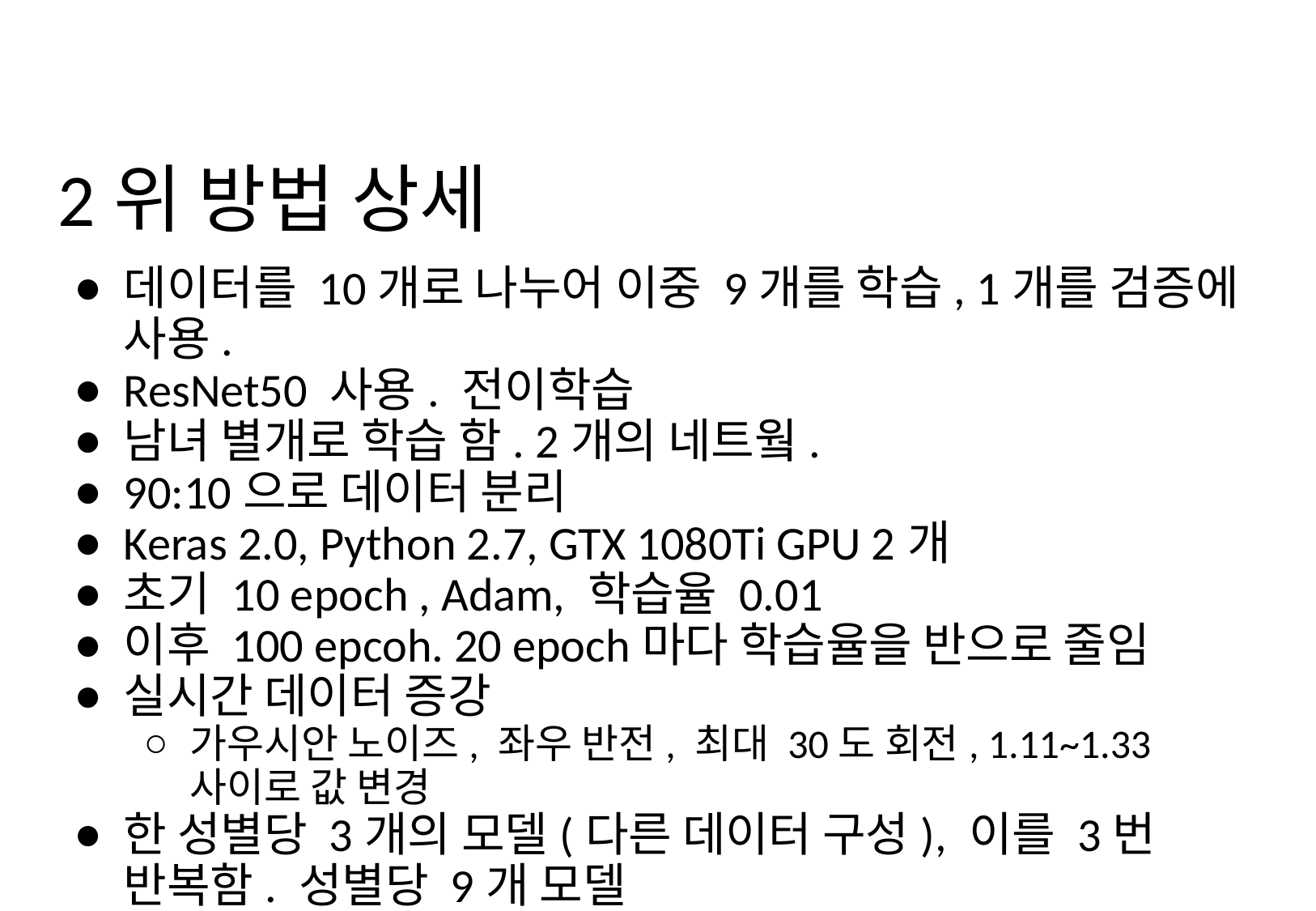

# 2위 방법 상세
데이터를 10개로 나누어 이중 9개를 학습, 1개를 검증에 사용.
ResNet50 사용. 전이학습
남녀 별개로 학습 함. 2개의 네트웤.
90:10으로 데이터 분리
Keras 2.0, Python 2.7, GTX 1080Ti GPU 2개
초기 10 epoch , Adam, 학습율 0.01
이후 100 epcoh. 20 epoch마다 학습율을 반으로 줄임
실시간 데이터 증강
가우시안 노이즈, 좌우 반전, 최대 30도 회전, 1.11~1.33사이로 값 변경
한 성별당 3개의 모델(다른 데이터 구성), 이를 3번 반복함. 성별당 9개 모델
예측 시, 49개 조각의 평균값을 사용. 9개 모델중 가장 적은 에러의 출력을 최종 출력값으로.